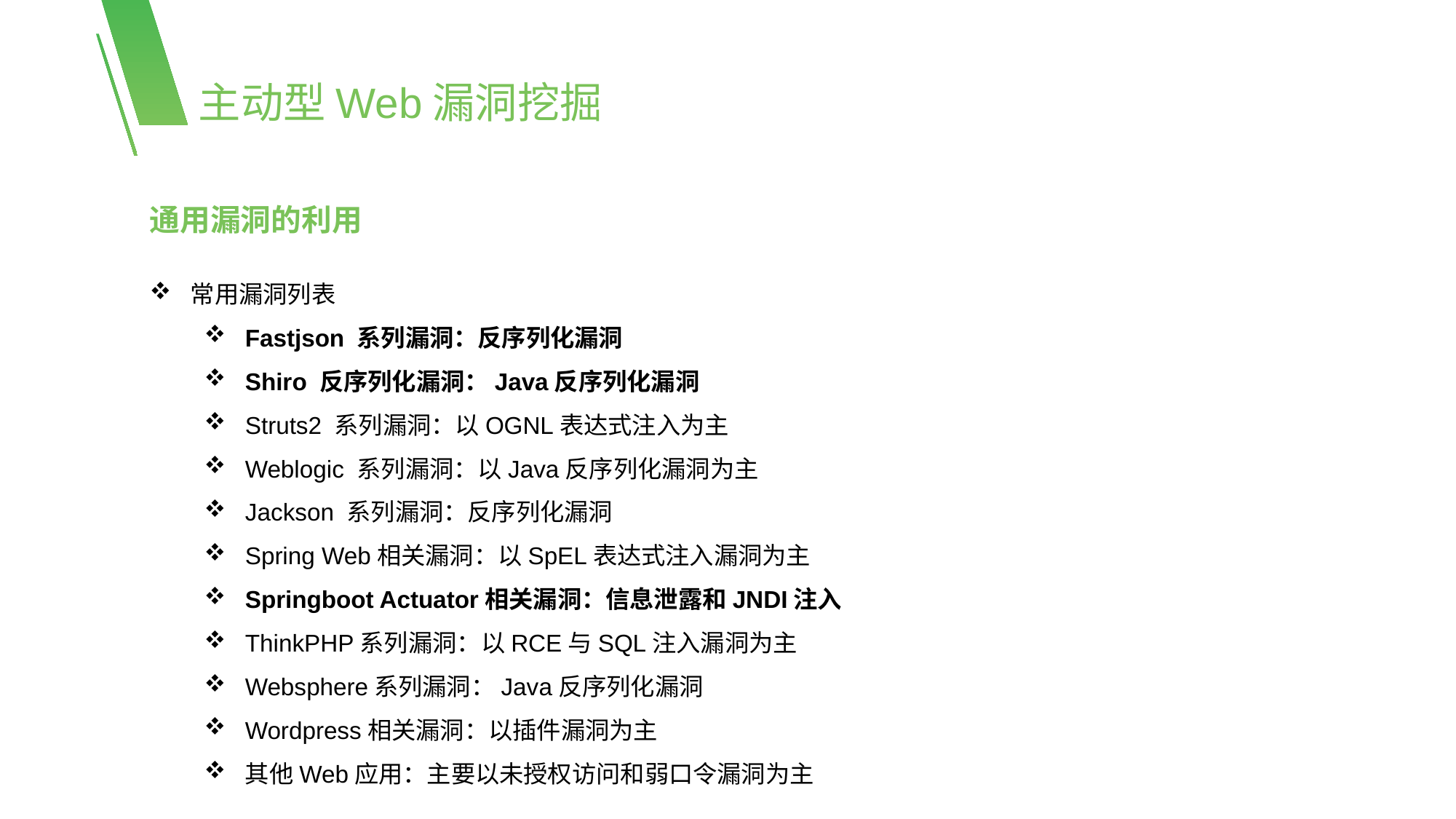

主动型Web漏洞挖掘
通用漏洞的利用
常用漏洞列表
Fastjson 系列漏洞：反序列化漏洞
Shiro 反序列化漏洞：Java反序列化漏洞
Struts2 系列漏洞：以OGNL表达式注入为主
Weblogic 系列漏洞：以Java反序列化漏洞为主
Jackson 系列漏洞：反序列化漏洞
Spring Web相关漏洞：以SpEL表达式注入漏洞为主
Springboot Actuator相关漏洞：信息泄露和JNDI注入
ThinkPHP系列漏洞：以RCE与SQL注入漏洞为主
Websphere系列漏洞：Java反序列化漏洞
Wordpress相关漏洞：以插件漏洞为主
其他Web应用：主要以未授权访问和弱口令漏洞为主